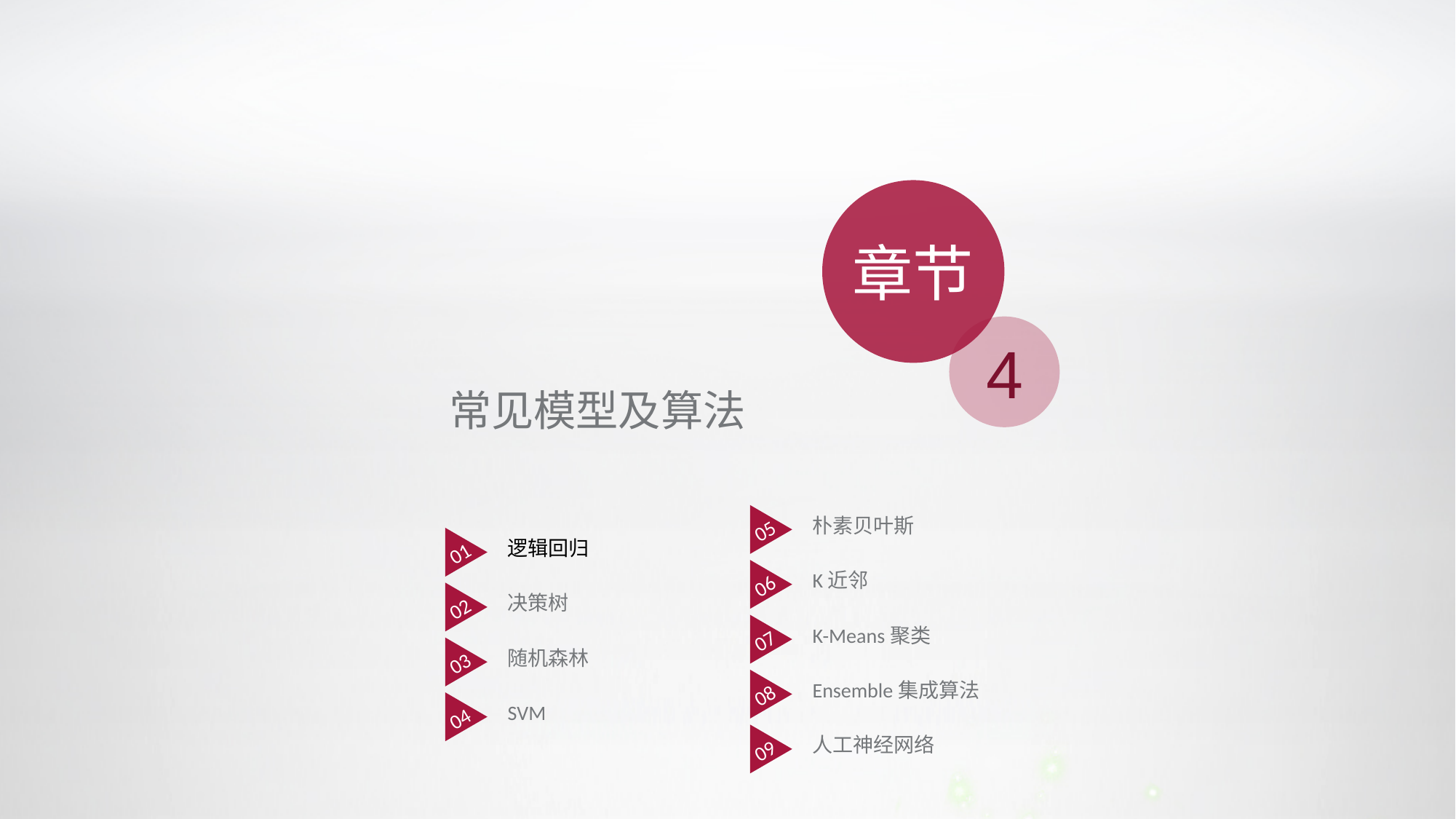

章节
4
常见模型及算法
05
朴素贝叶斯
01
逻辑回归
06
K近邻
02
决策树
07
K-Means聚类
03
随机森林
08
Ensemble集成算法
04
SVM
09
人工神经网络